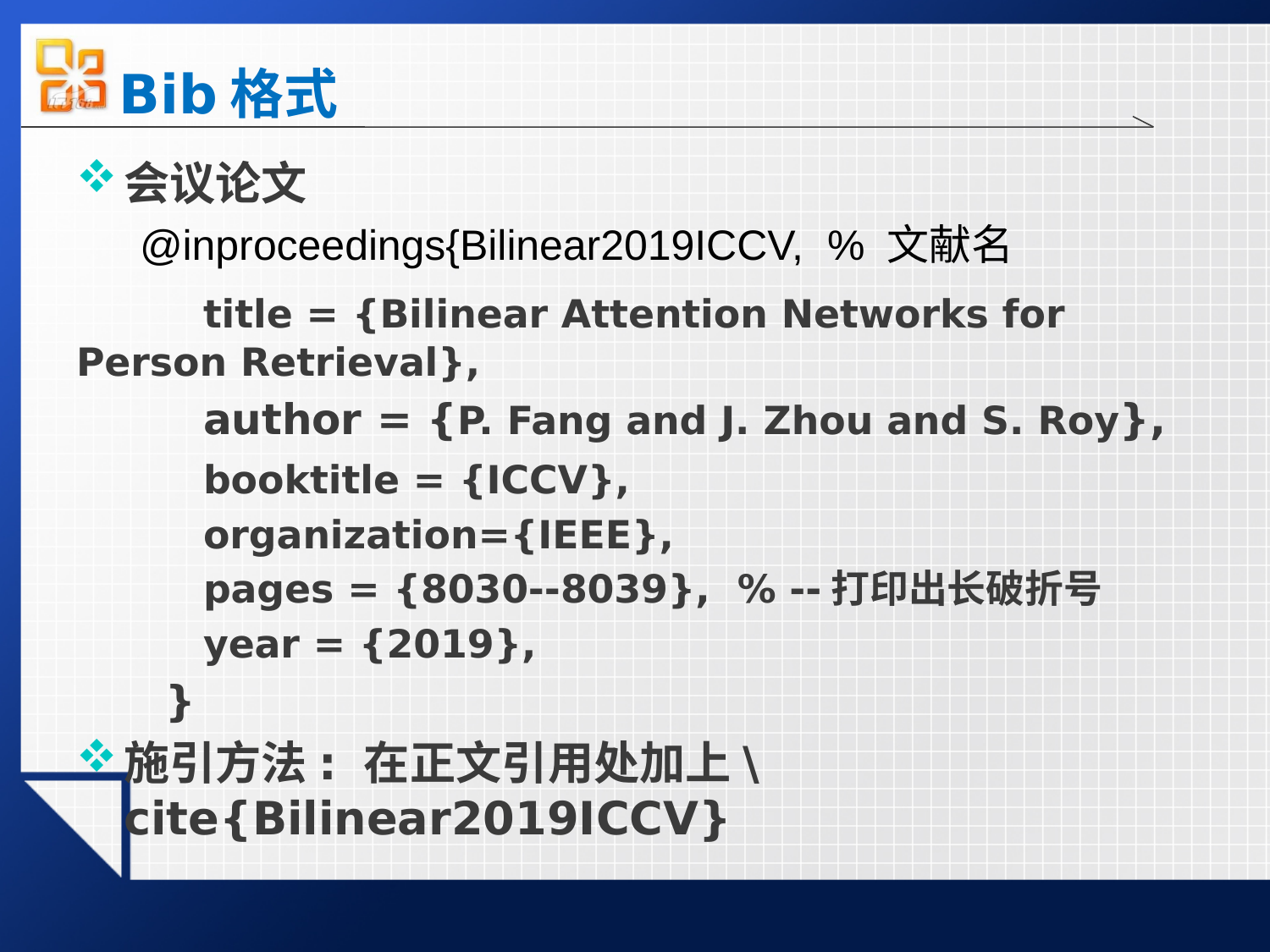

# Bib格式
会议论文
@inproceedings{Bilinear2019ICCV,  % 文献名
	title = {Bilinear Attention Networks for Person Retrieval},
	author = {P. Fang and J. Zhou and S. Roy},
	booktitle = {ICCV},
	organization={IEEE},
	pages = {8030--8039},  % --打印出长破折号
	year = {2019},
      }
施引方法: 在正文引用处加上\cite{Bilinear2019ICCV}